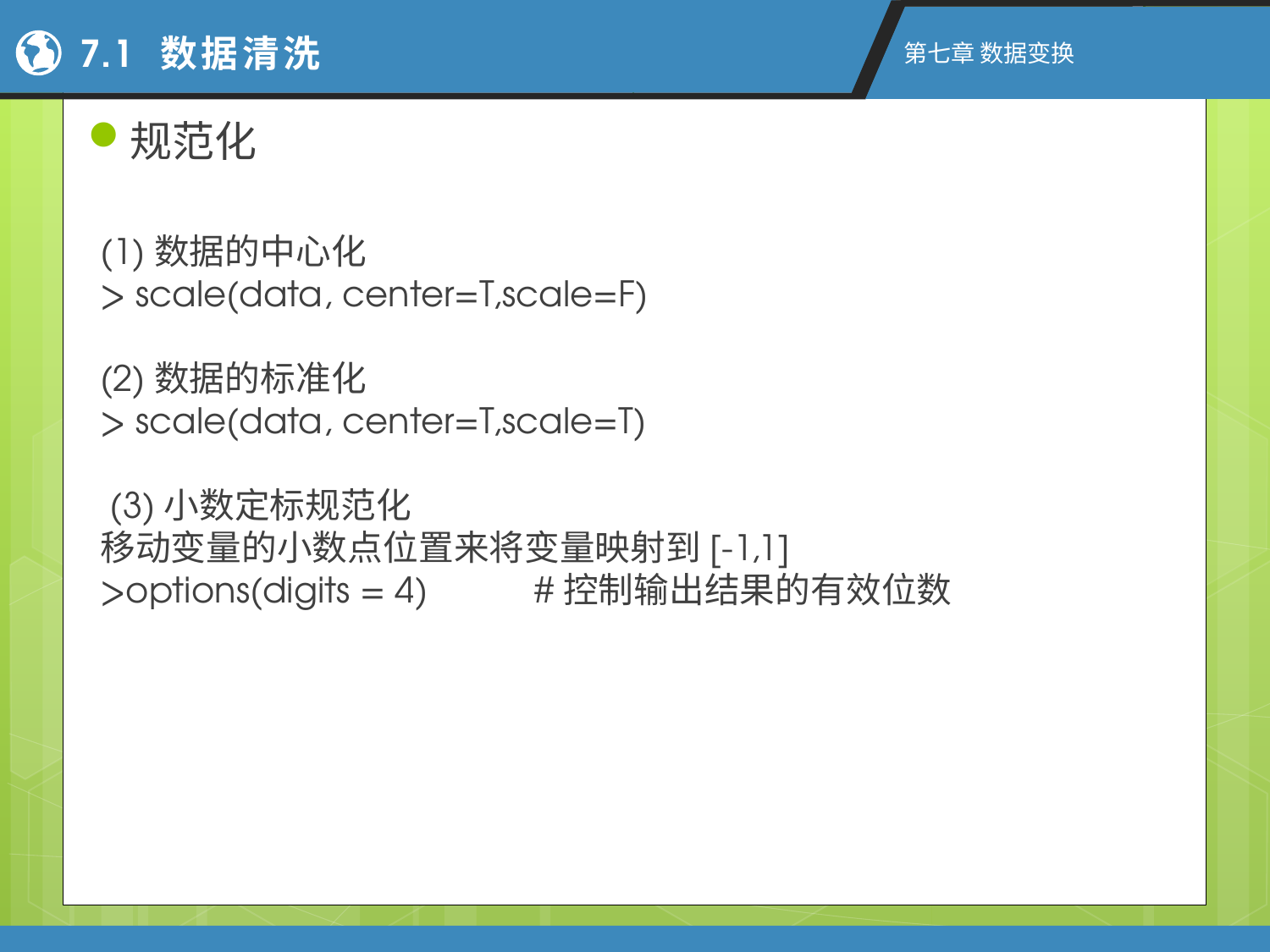

7.1 数据清洗

第七章 数据变换
规范化
(1)数据的中心化
> scale(data, center=T,scale=F)

(2)数据的标准化
> scale(data, center=T,scale=T)

 (3)小数定标规范化
移动变量的小数点位置来将变量映射到[-1,1]
>options(digits = 4)           #控制输出结果的有效位数